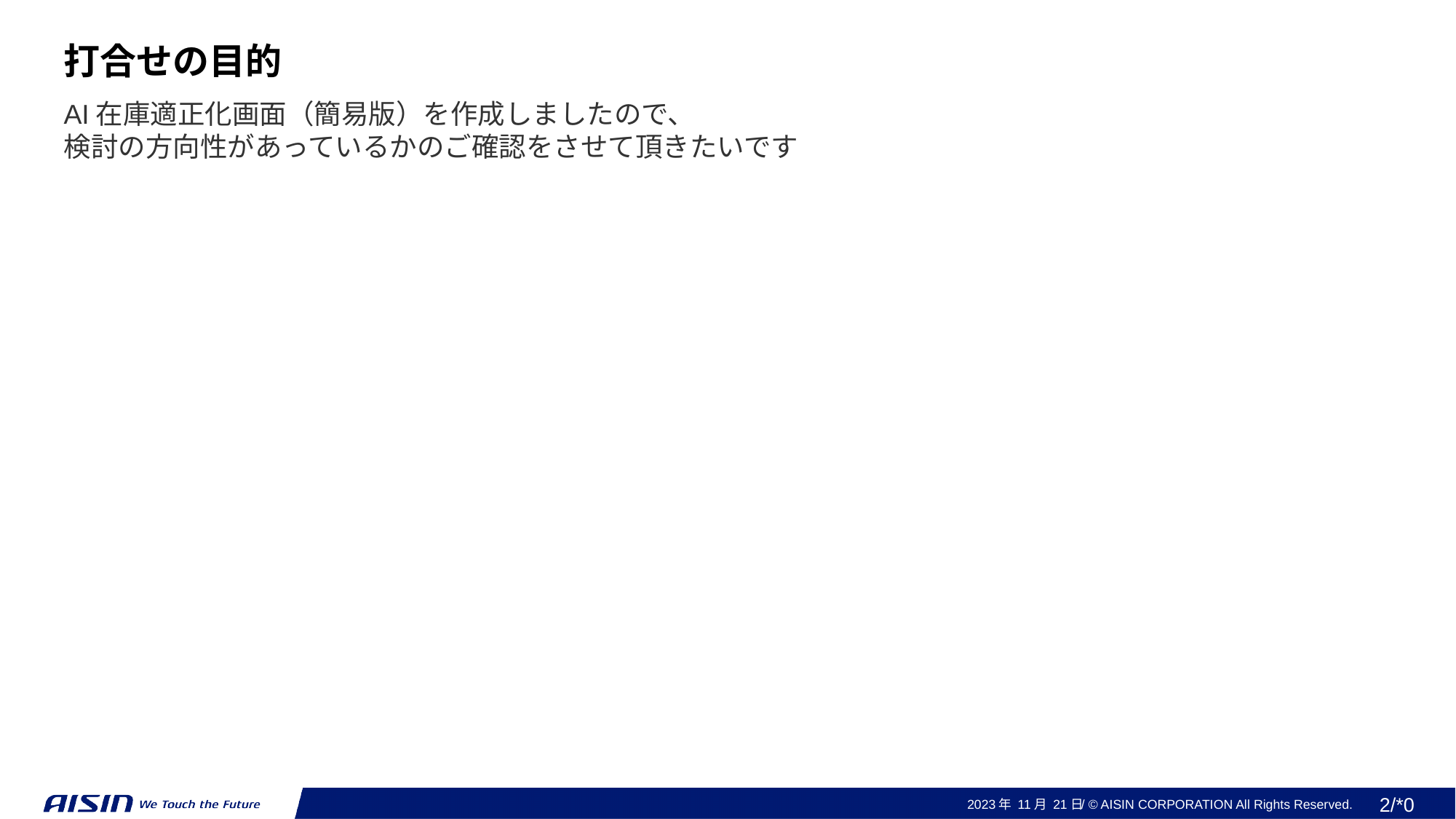

打合せの目的
AI在庫適正化画面（簡易版）を作成しましたので、
検討の方向性があっているかのご確認をさせて頂きたいです

2023年 11月 21日